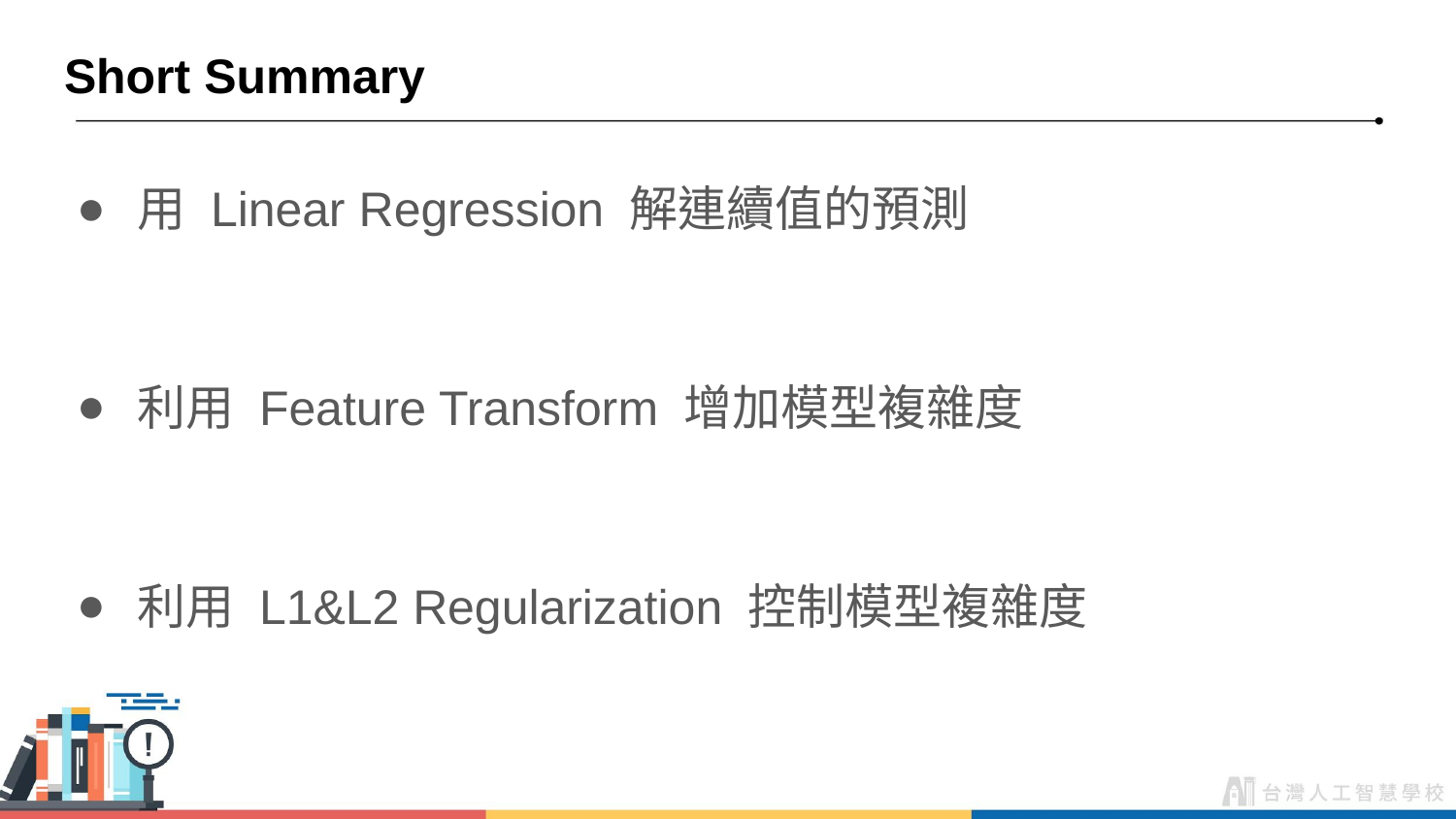

# Short Summary
用 Linear Regression 解連續值的預測

利用 Feature Transform 增加模型複雜度

利用 L1&L2 Regularization 控制模型複雜度